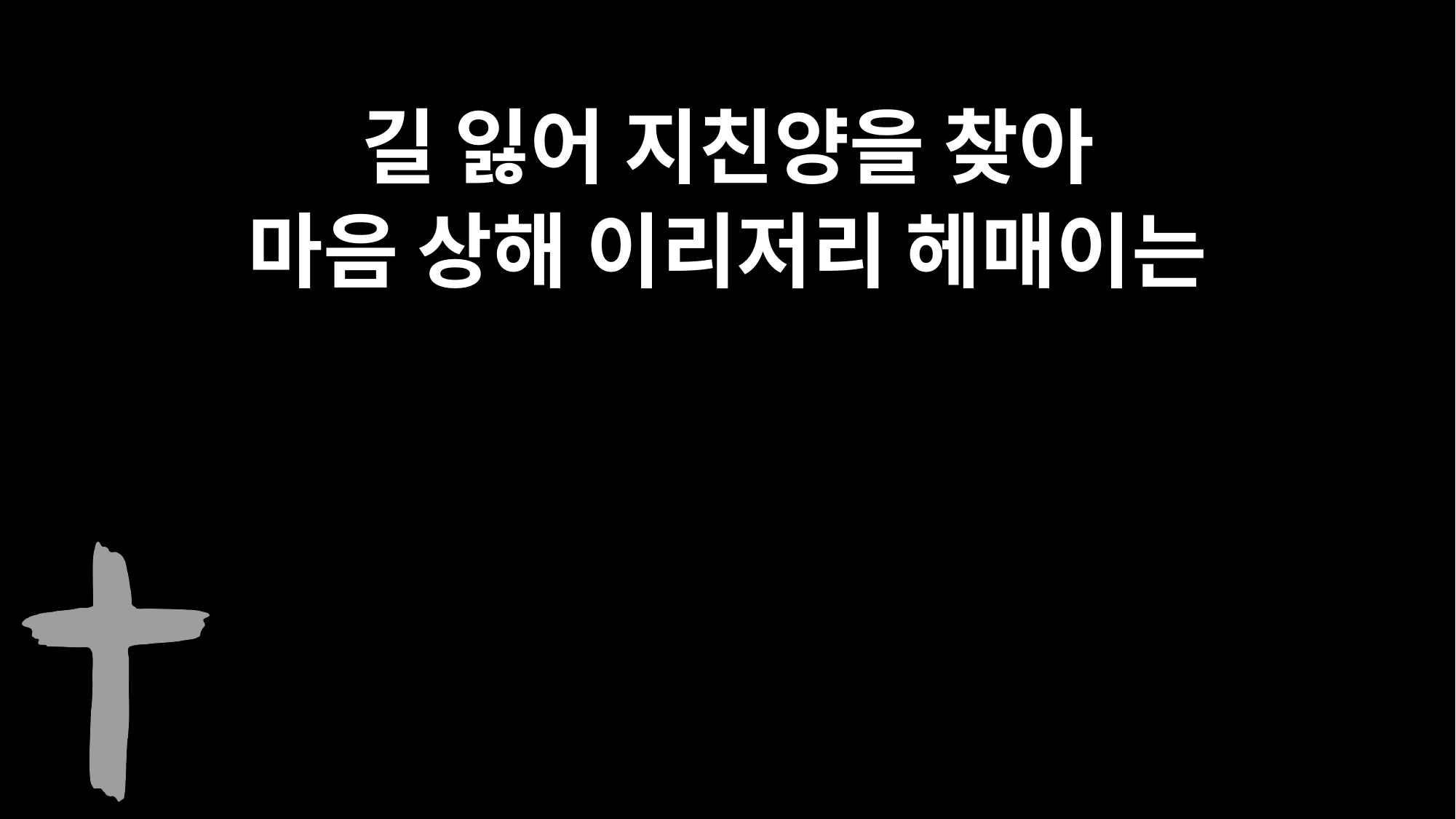

길 잃어 지친양을 찾아
마음 상해 이리저리 헤매이는